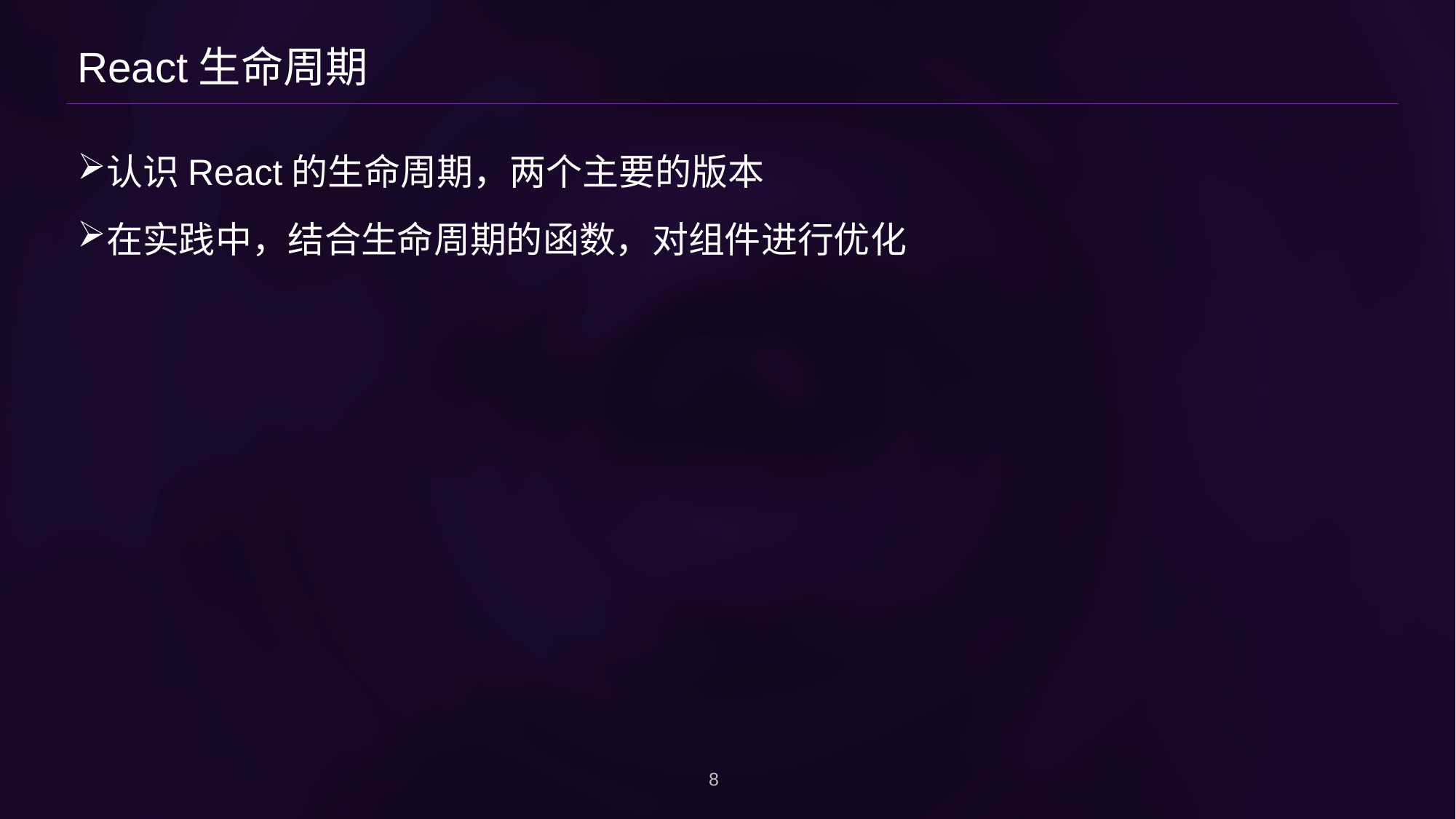

# React生命周期
认识React的生命周期，两个主要的版本
在实践中，结合生命周期的函数，对组件进行优化
8